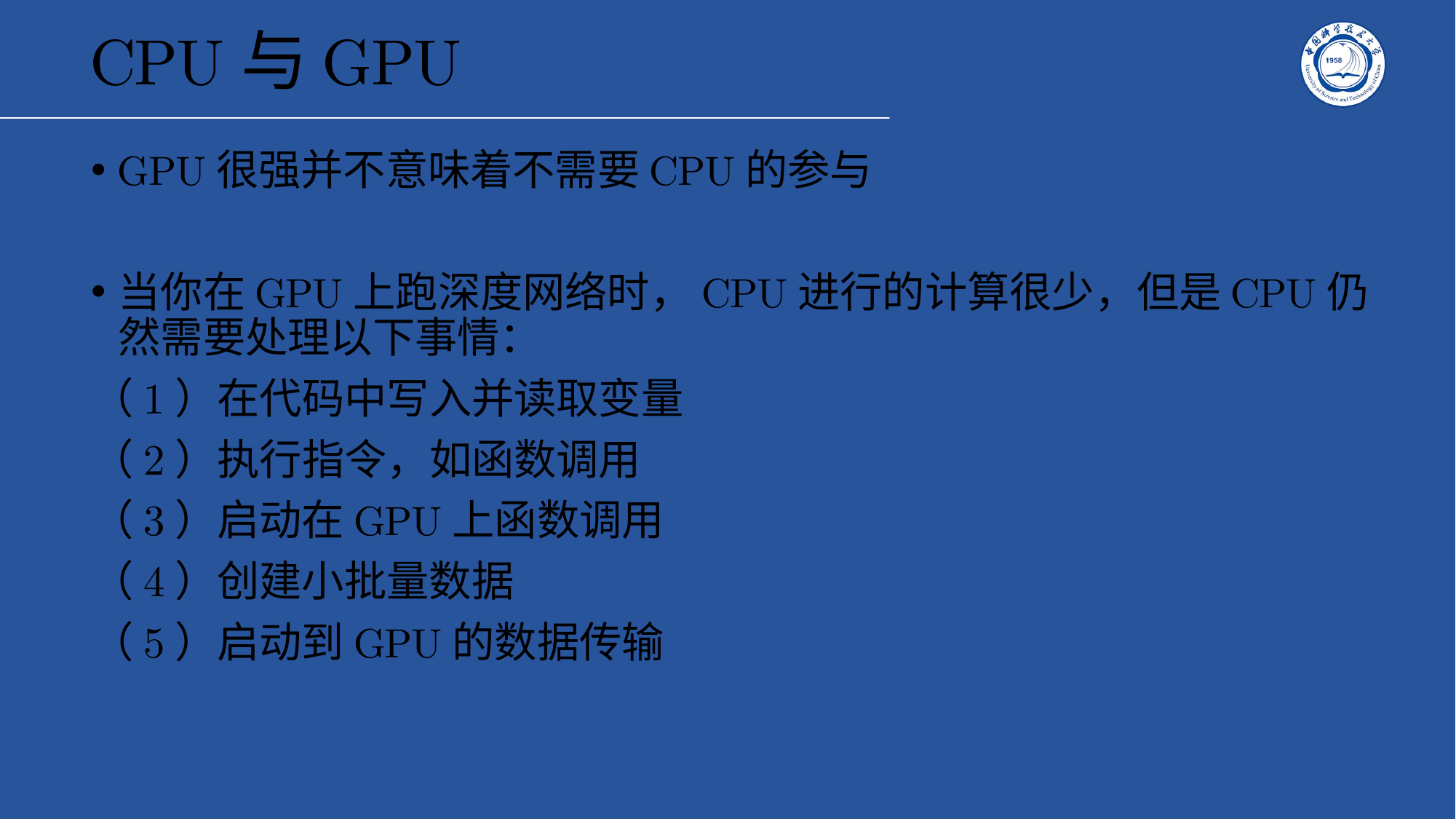

# CPU与GPU
6
GPU很强并不意味着不需要CPU的参与

当你在GPU上跑深度网络时，CPU进行的计算很少，但是CPU仍然需要处理以下事情：
（1）在代码中写入并读取变量
（2）执行指令，如函数调用
（3）启动在GPU上函数调用
（4）创建小批量数据
（5）启动到GPU的数据传输